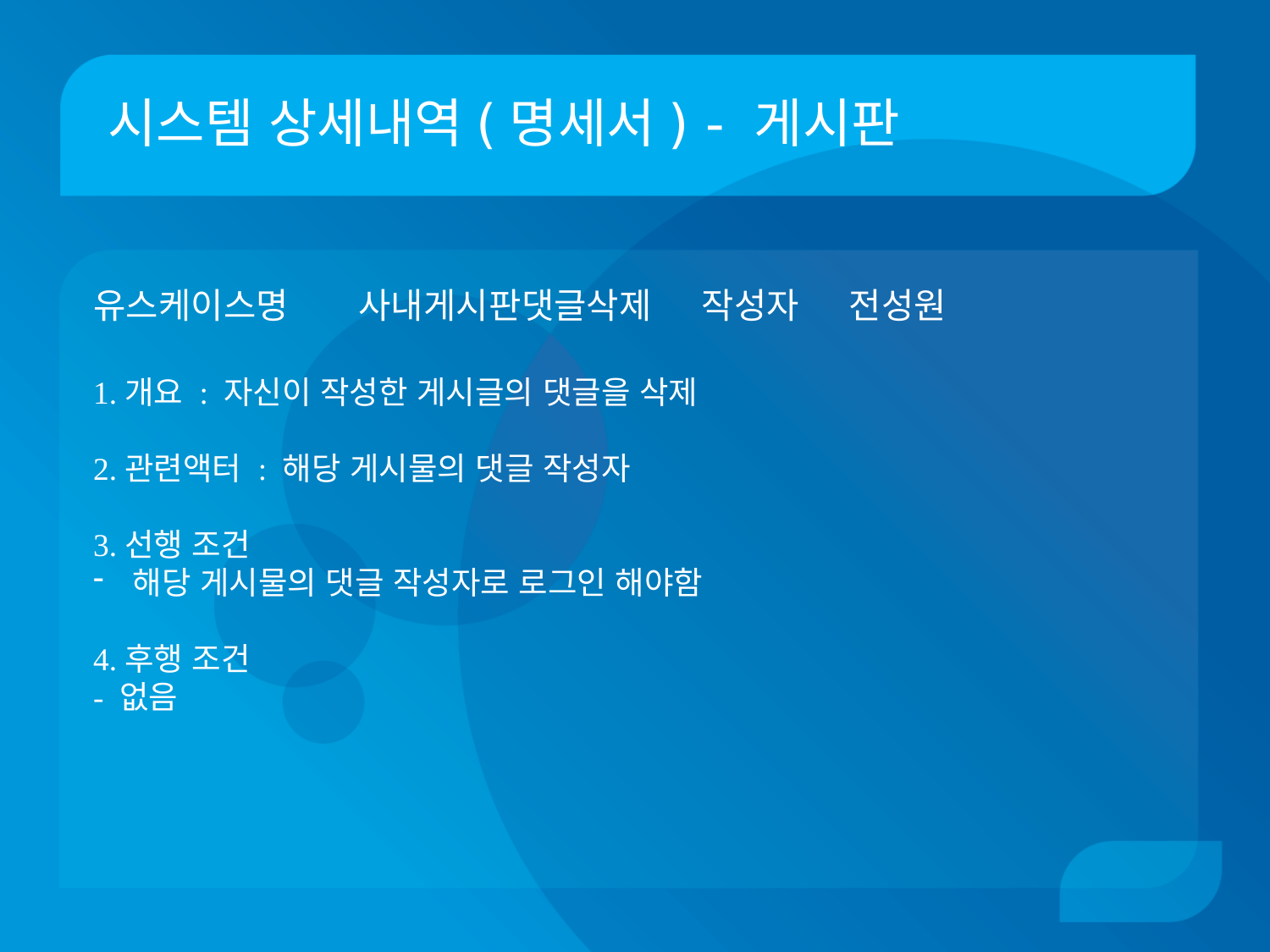

# 시스템 상세내역(명세서) - 게시판
유스케이스명       사내게시판댓글삭제     작성자     전성원
1.개요 : 자신이 작성한 게시글의 댓글을 삭제

2.관련액터 : 해당 게시물의 댓글 작성자

3.선행 조건
해당 게시물의 댓글 작성자로 로그인 해야함

4.후행 조건
- 없음